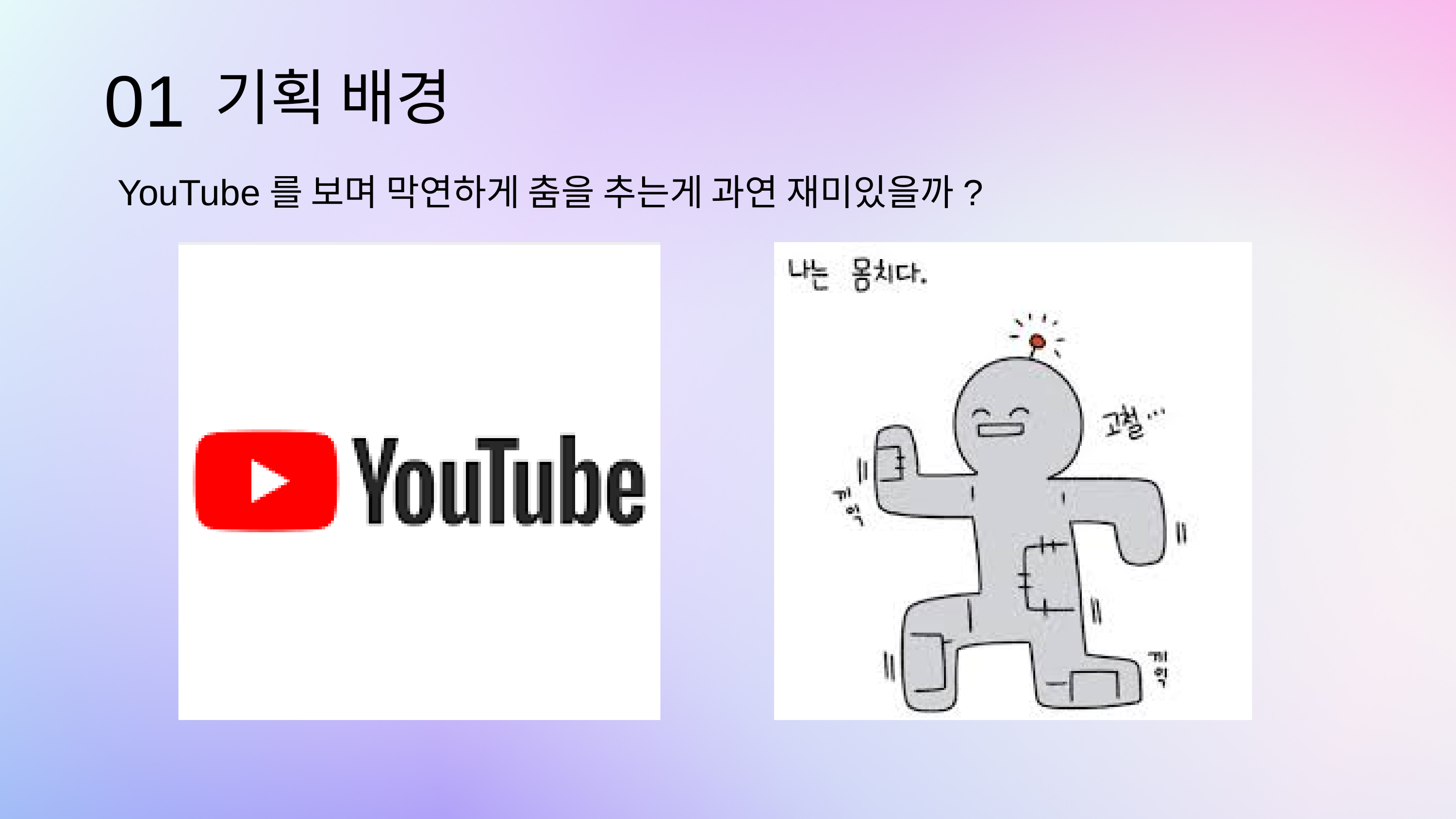

01
기획 배경
YouTube를 보며 막연하게 춤을 추는게 과연 재미있을까?